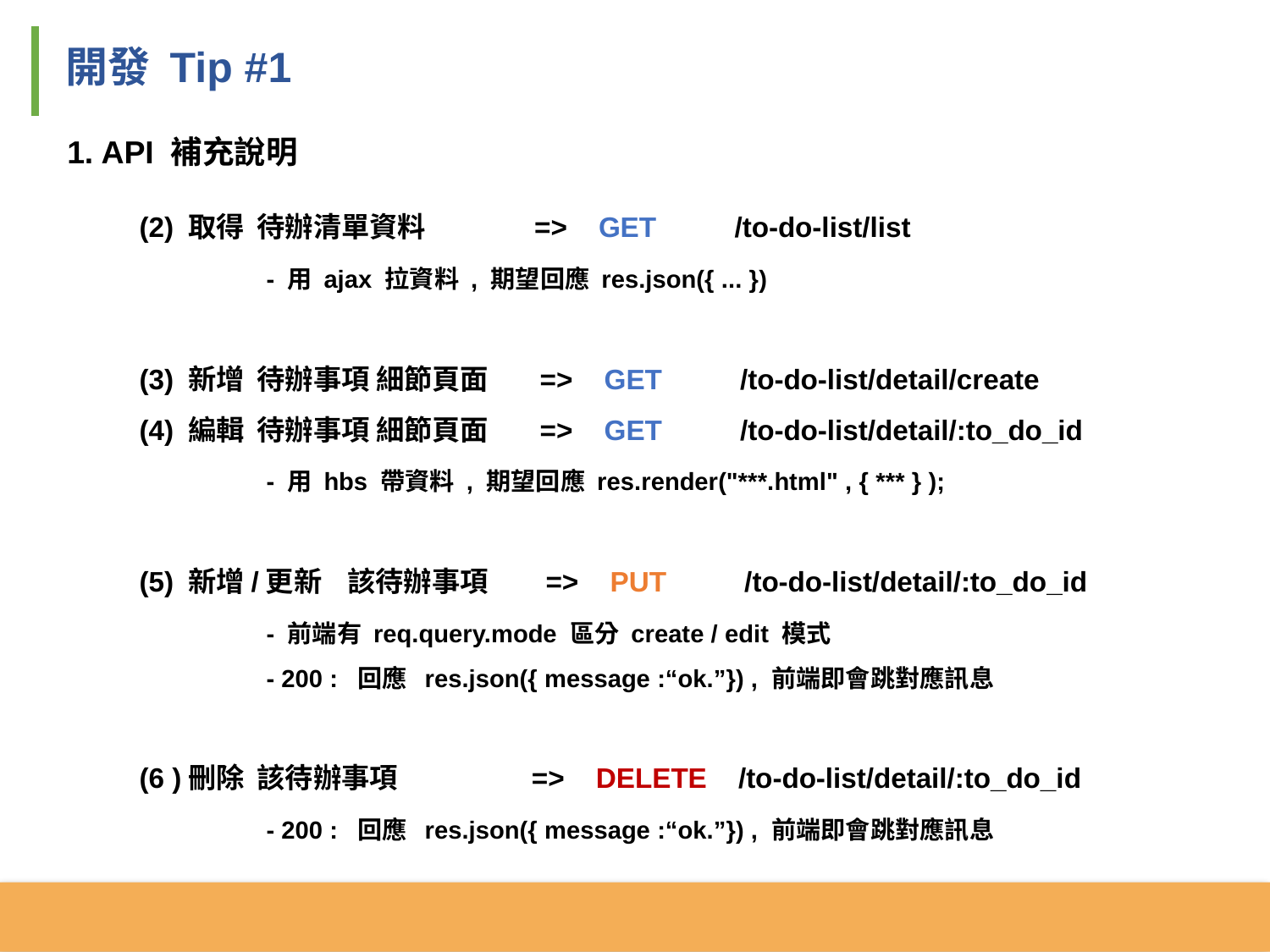

開發 Tip #1
1. API 補充說明
(2) 取得  待辦清單資料                =>    GET          /to-do-list/list
	- 用 ajax 拉資料 , 期望回應 res.json({ ... })

(3) 新增  待辦事項 細節頁面       =>    GET          /to-do-list/detail/create
(4) 編輯  待辦事項 細節頁面       =>    GET          /to-do-list/detail/:to_do_id
	- 用 hbs 帶資料 , 期望回應 res.render("***.html" , { *** } );

(5) 新增/更新    該待辦事項        =>    PUT          /to-do-list/detail/:to_do_id
	- 前端有 req.query.mode 區分 create / edit 模式
	- 200 :  回應  res.json({ message :“ok.”}) , 前端即會跳對應訊息

(6 )刪除  該待辦事項                    =>    DELETE    /to-do-list/detail/:to_do_id
	- 200 :  回應  res.json({ message :“ok.”}) , 前端即會跳對應訊息